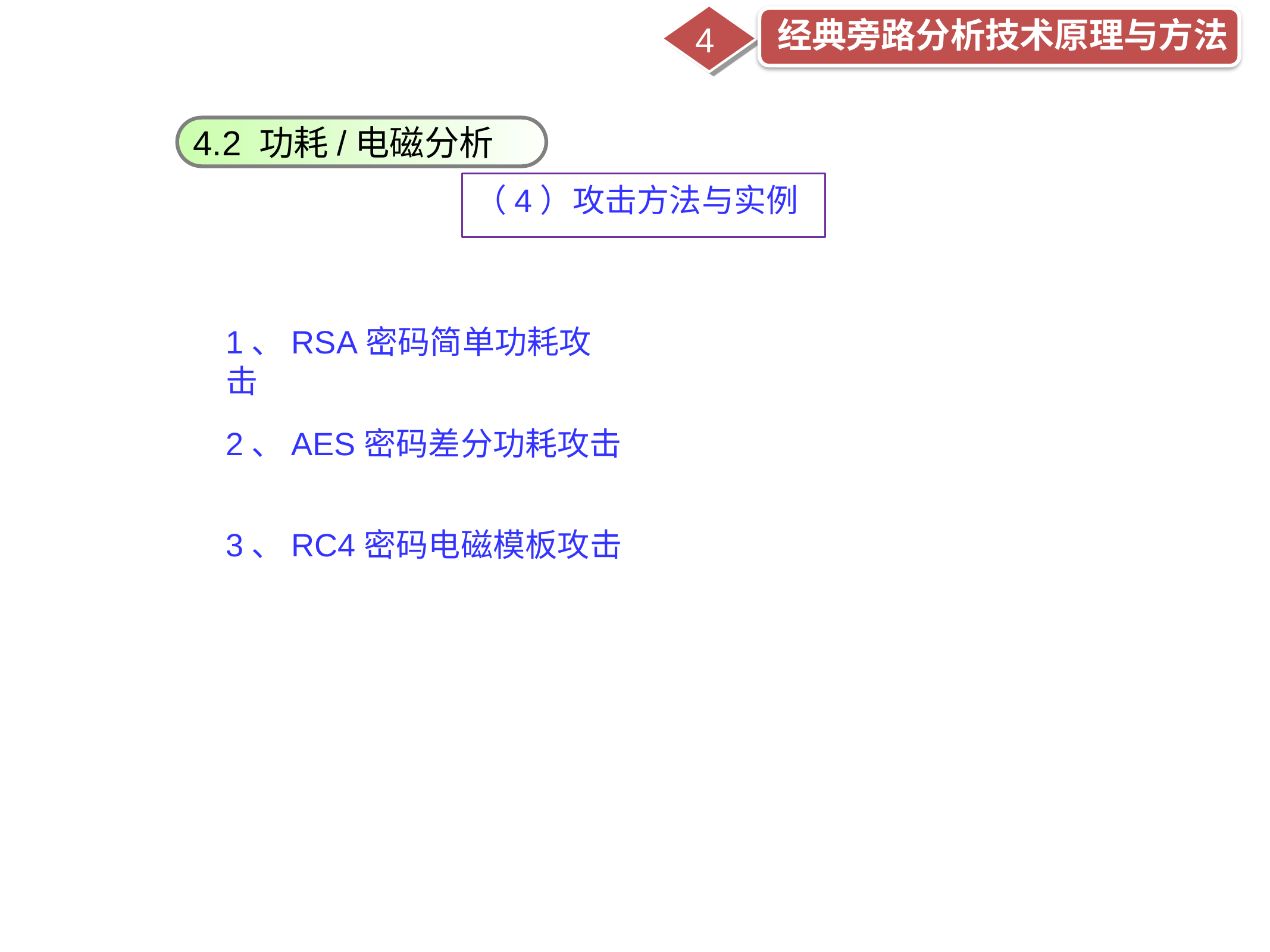

经典旁路分析技术原理与方法
4
4.2 功耗/电磁分析
（4）攻击方法与实例
1、RSA密码简单功耗攻击
2、AES密码差分功耗攻击
3、RC4密码电磁模板攻击